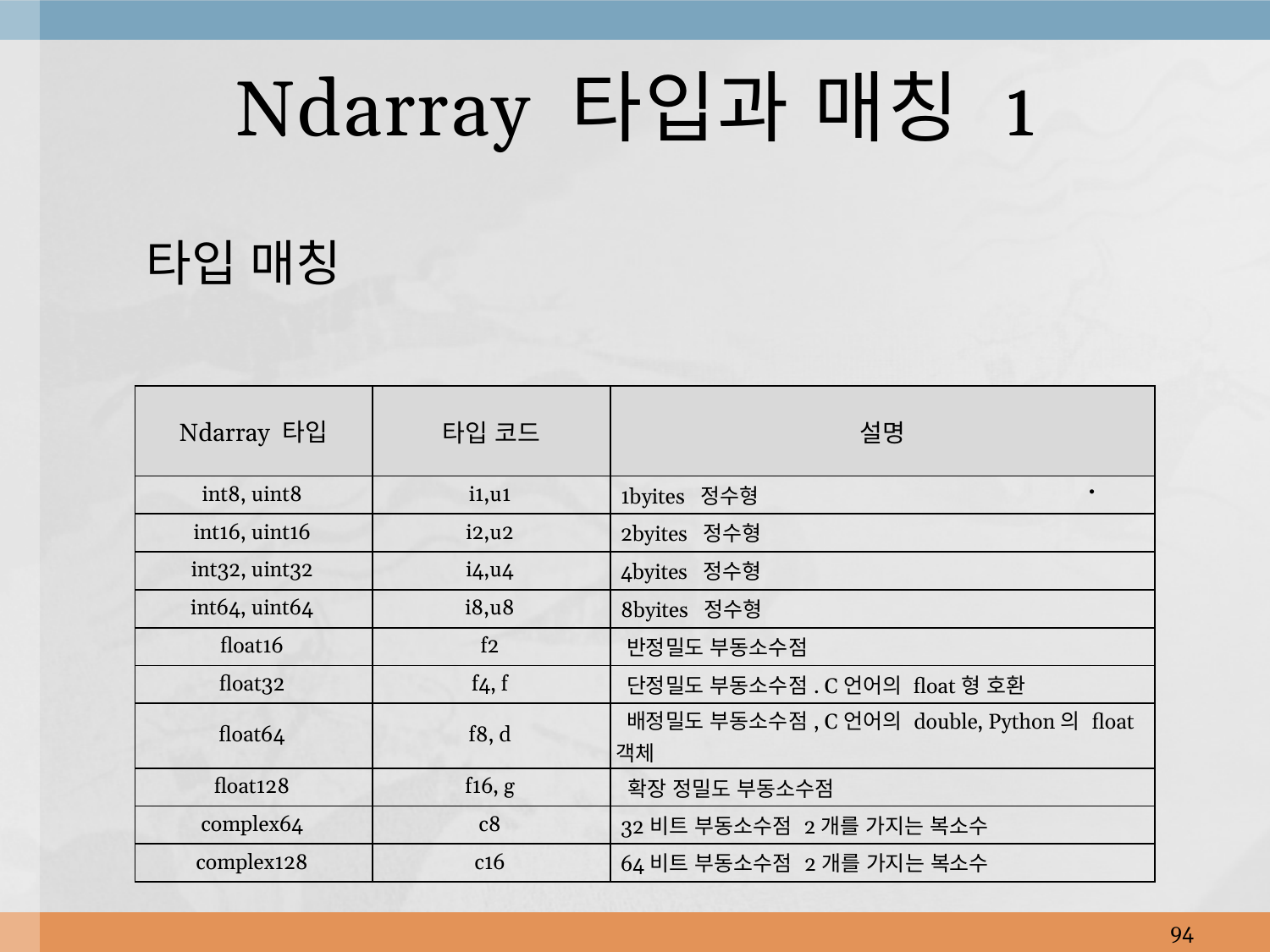

# Ndarray 타입과 매칭 1
 타입 매칭
| Ndarray 타입 | 타입 코드 | 설명 |
| --- | --- | --- |
| int8, uint8 | i1,u1 | 1byites 정수형 |
| int16, uint16 | i2,u2 | 2byites 정수형 |
| int32, uint32 | i4,u4 | 4byites 정수형 |
| int64, uint64 | i8,u8 | 8byites 정수형 |
| float16 | f2 | 반정밀도 부동소수점 |
| float32 | f4, f | 단정밀도 부동소수점. C언어의 float형 호환 |
| float64 | f8, d | 배정밀도 부동소수점, C언어의 double, Python의 float객체 |
| float128 | f16, g | 확장 정밀도 부동소수점 |
| complex64 | c8 | 32비트 부동소수점 2개를 가지는 복소수 |
| complex128 | c16 | 64비트 부동소수점 2개를 가지는 복소수 |
.
94